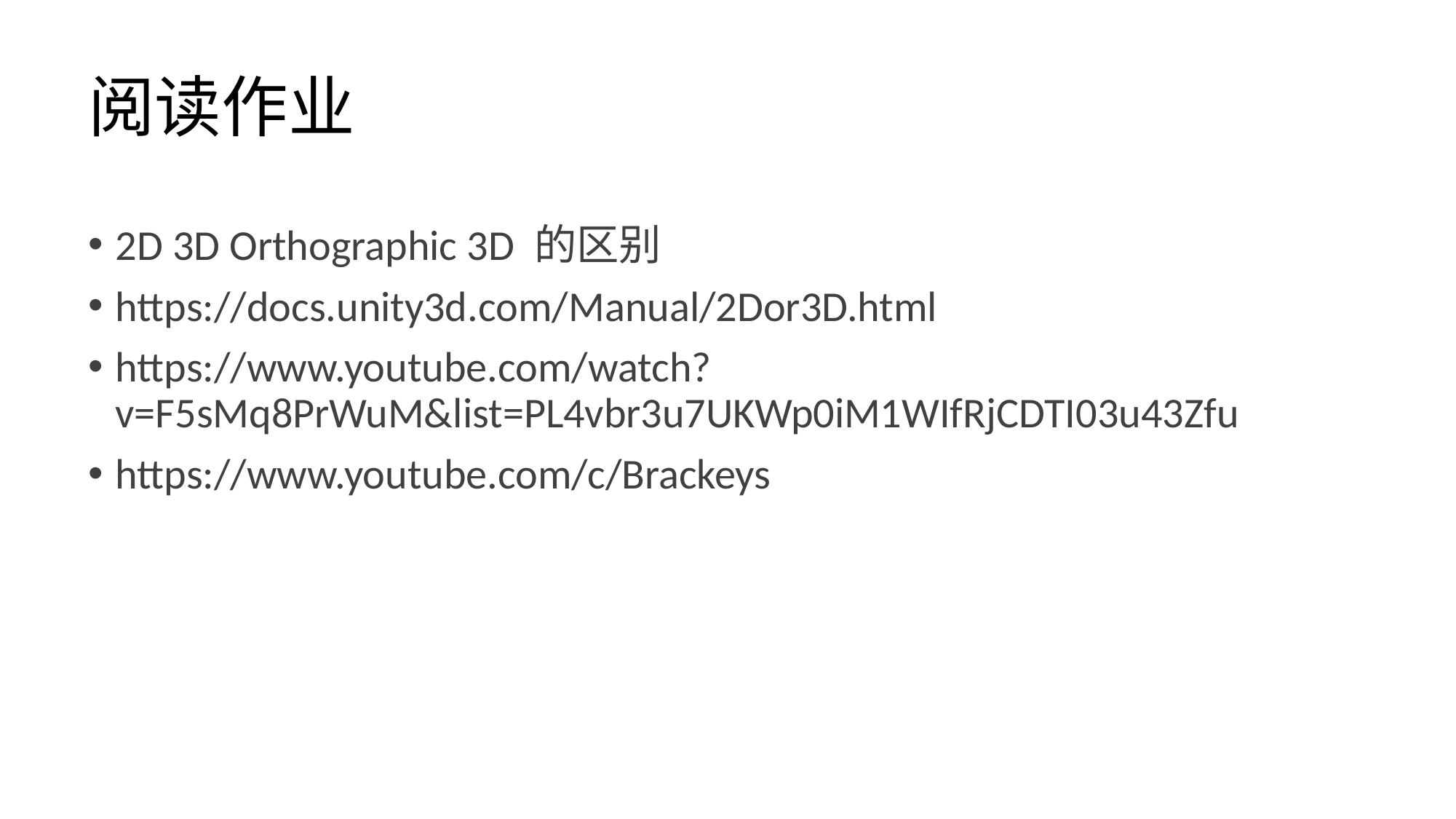

# 阅读作业
2D 3D Orthographic 3D 的区别
https://docs.unity3d.com/Manual/2Dor3D.html
https://www.youtube.com/watch?v=F5sMq8PrWuM&list=PL4vbr3u7UKWp0iM1WIfRjCDTI03u43Zfu
https://www.youtube.com/c/Brackeys